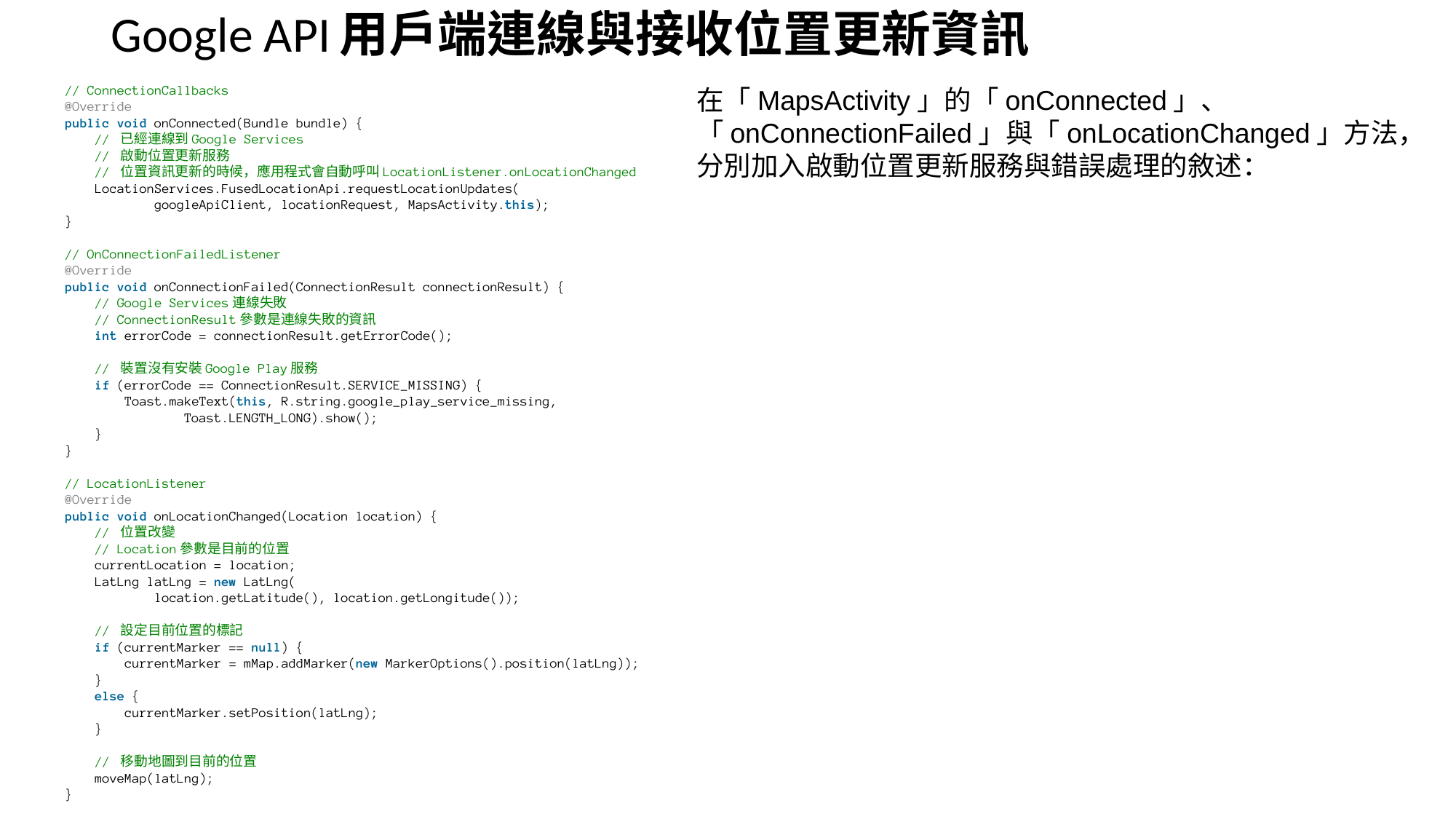

# Google API用戶端連線與接收位置更新資訊
// ConnectionCallbacks
@Override
public void onConnected(Bundle bundle) {
    // 已經連線到Google Services
    // 啟動位置更新服務
    // 位置資訊更新的時候，應用程式會自動呼叫LocationListener.onLocationChanged
    LocationServices.FusedLocationApi.requestLocationUpdates(
            googleApiClient, locationRequest, MapsActivity.this);
}

// OnConnectionFailedListener
@Override
public void onConnectionFailed(ConnectionResult connectionResult) {
    // Google Services連線失敗
    // ConnectionResult參數是連線失敗的資訊
    int errorCode = connectionResult.getErrorCode();

    // 裝置沒有安裝Google Play服務
    if (errorCode == ConnectionResult.SERVICE_MISSING) {
        Toast.makeText(this, R.string.google_play_service_missing,
                Toast.LENGTH_LONG).show();
    }
}

// LocationListener
@Override
public void onLocationChanged(Location location) {
    // 位置改變
    // Location參數是目前的位置
    currentLocation = location;
    LatLng latLng = new LatLng(
            location.getLatitude(), location.getLongitude());

    // 設定目前位置的標記
    if (currentMarker == null) {
        currentMarker = mMap.addMarker(new MarkerOptions().position(latLng));
    }
    else {
        currentMarker.setPosition(latLng);
    }

    // 移動地圖到目前的位置
    moveMap(latLng);
}
在「MapsActivity」的「onConnected」、「onConnectionFailed」與「onLocationChanged」方法，分別加入啟動位置更新服務與錯誤處理的敘述：